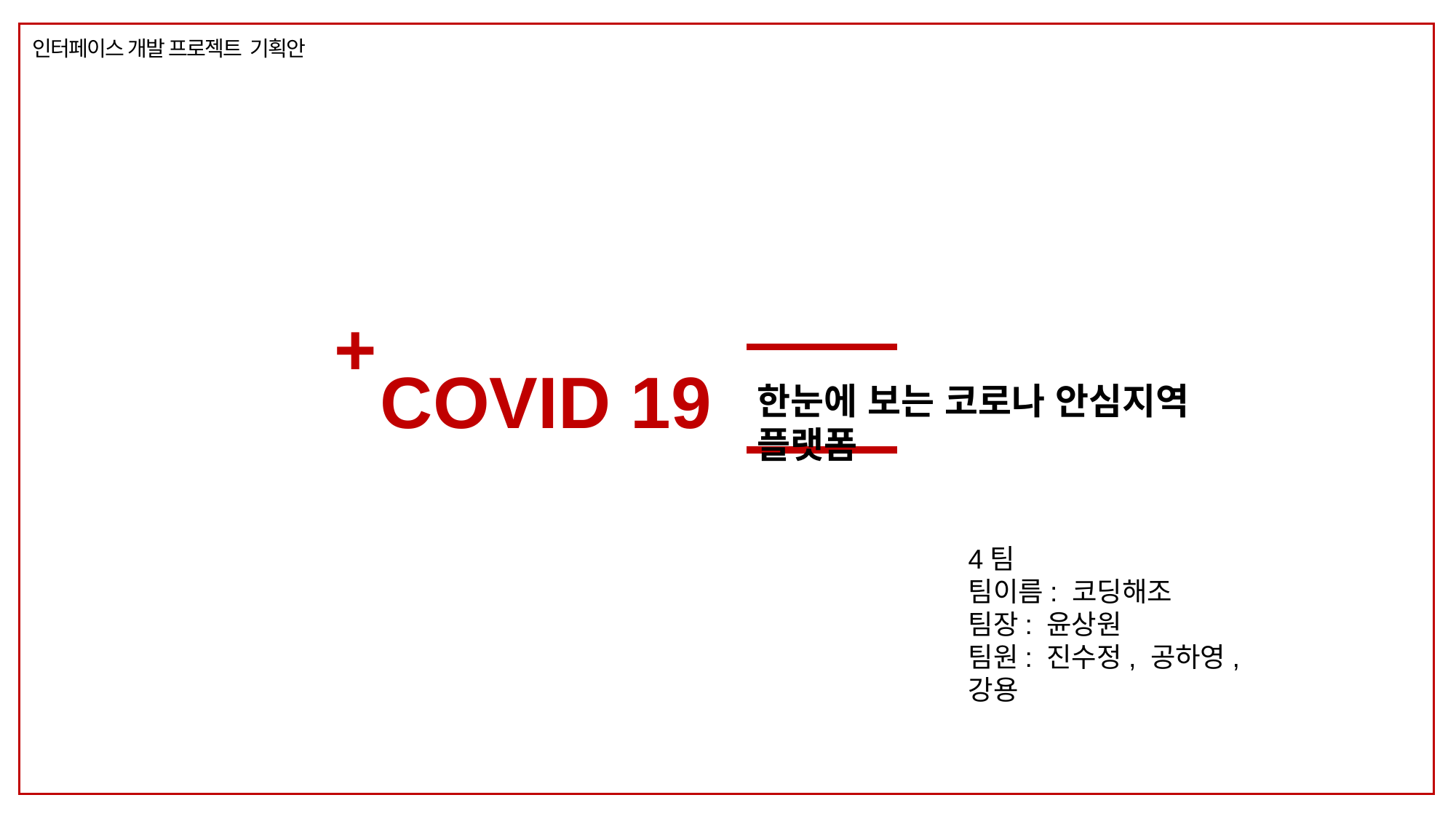

인터페이스 개발 프로젝트  기획안
+
COVID 19
한눈에 보는 코로나 안심지역 플랫폼
4팀
팀이름: 코딩해조
팀장: 윤상원
팀원: 진수정, 공하영, 강용